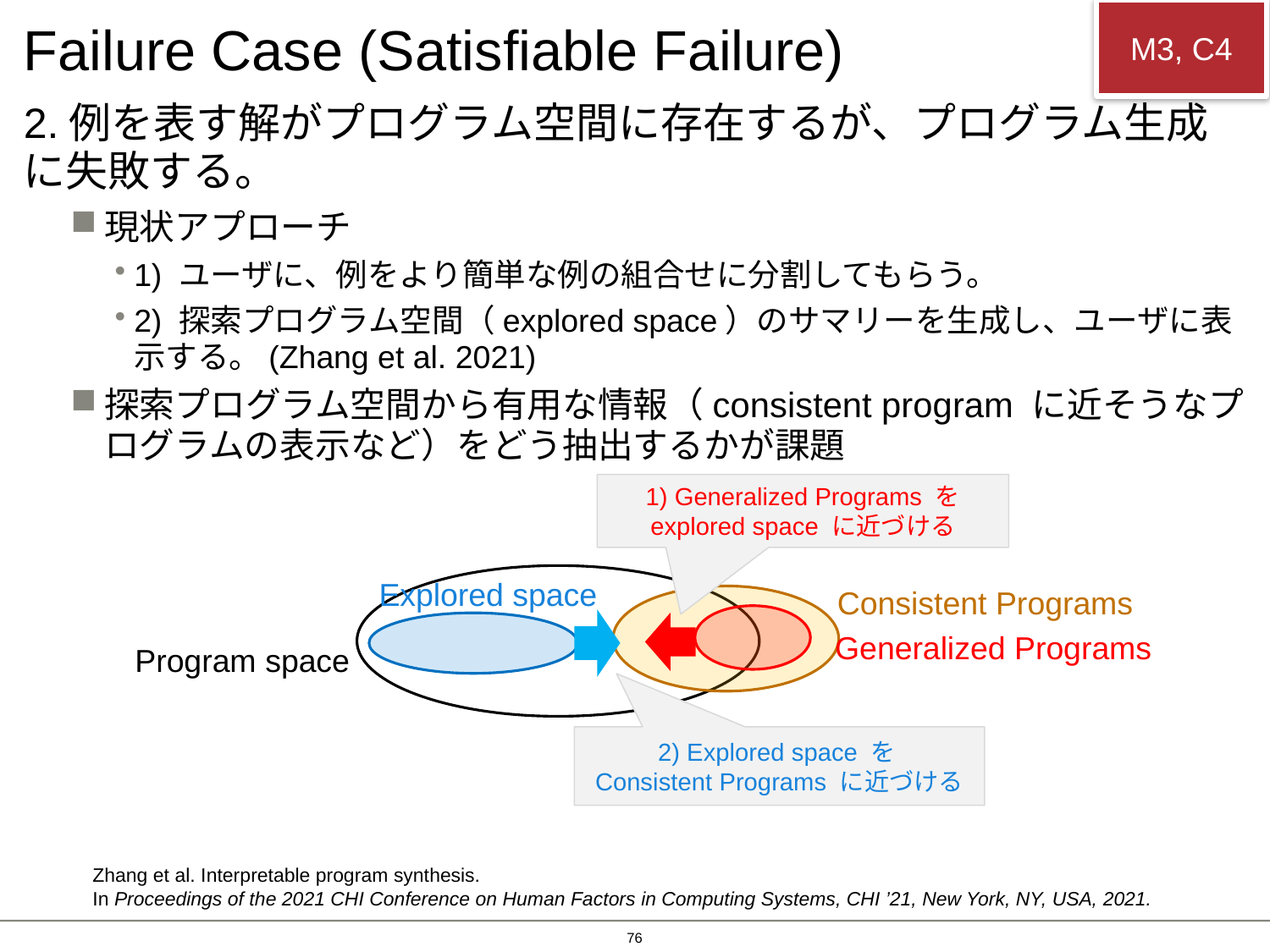

M3, C4
# Failure Case (Satisfiable Failure)
2.例を表す解がプログラム空間に存在するが、プログラム生成に失敗する。
現状アプローチ
1) ユーザに、例をより簡単な例の組合せに分割してもらう。
2) 探索プログラム空間（explored space）のサマリーを生成し、ユーザに表示する。(Zhang et al. 2021)
探索プログラム空間から有用な情報（consistent program に近そうなプログラムの表示など）をどう抽出するかが課題
1) Generalized Programs を
explored space に近づける

Explored space
Consistent Programs

Generalized Programs
Program space
2) Explored space を
Consistent Programs に近づける
Zhang et al. Interpretable program synthesis.
In Proceedings of the 2021 CHI Conference on Human Factors in Computing Systems, CHI ’21, New York, NY, USA, 2021.
76